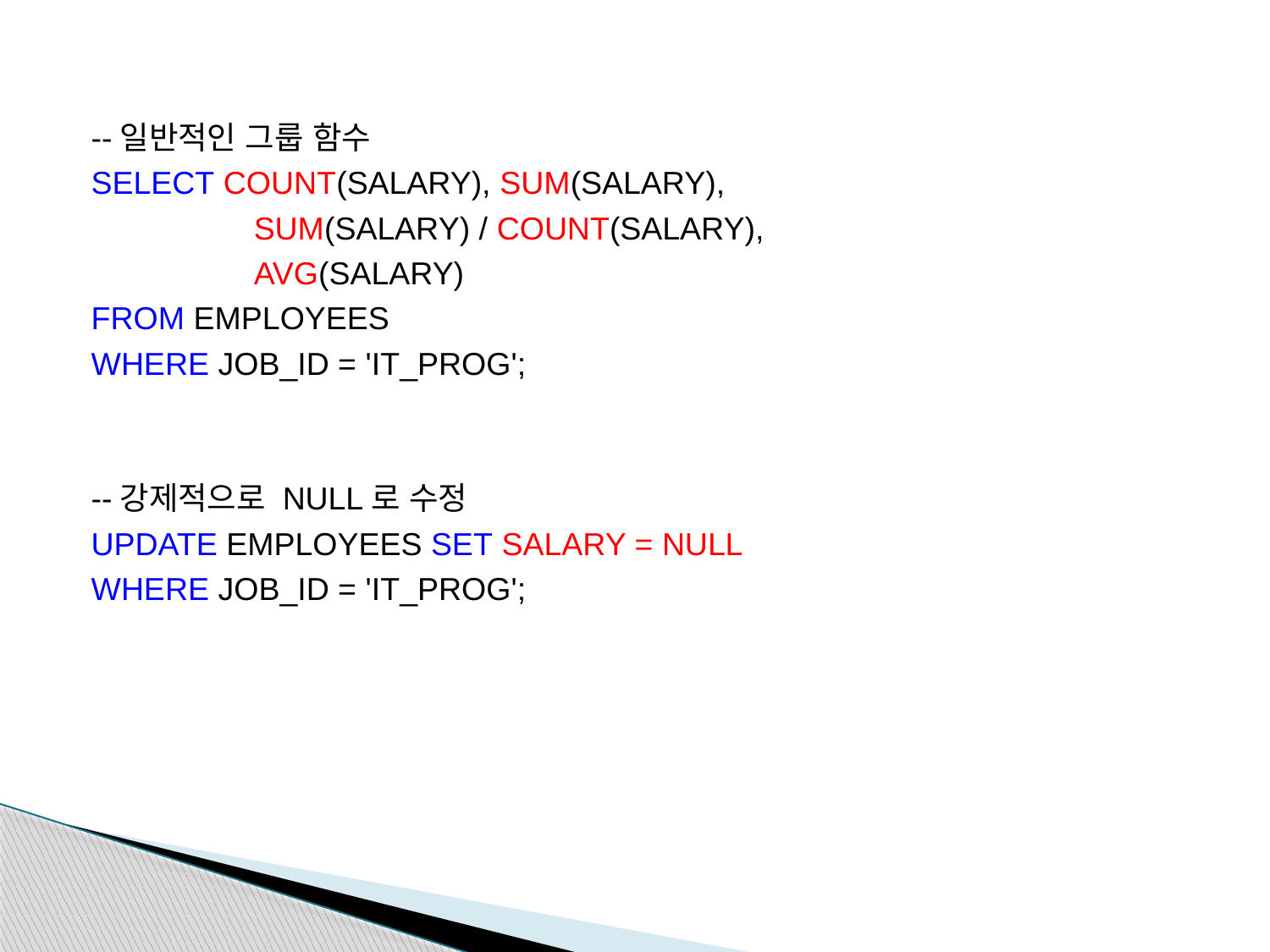

--일반적인 그룹 함수
SELECT COUNT(SALARY), SUM(SALARY),
		SUM(SALARY) / COUNT(SALARY),
		AVG(SALARY)
FROM EMPLOYEES
WHERE JOB_ID = 'IT_PROG';

--강제적으로 NULL로 수정
UPDATE EMPLOYEES SET SALARY = NULL
WHERE JOB_ID = 'IT_PROG';